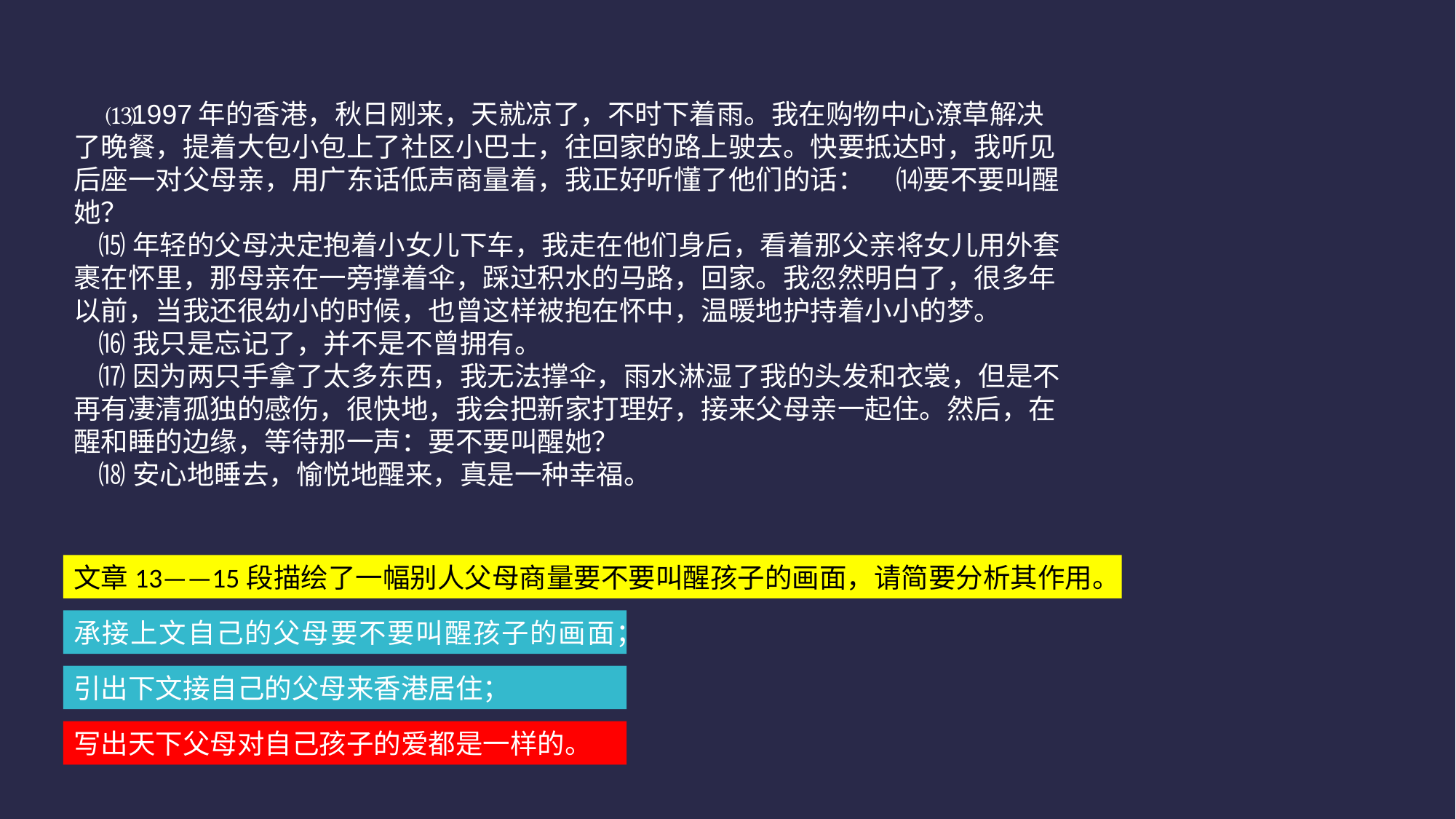

⒀1997年的香港，秋日刚来，天就凉了，不时下着雨。我在购物中心潦草解决了晚餐，提着大包小包上了社区小巴士，往回家的路上驶去。快要抵达时，我听见后座一对父母亲，用广东话低声商量着，我正好听懂了他们的话：     ⒁要不要叫醒她？
    ⒂年轻的父母决定抱着小女儿下车，我走在他们身后，看着那父亲将女儿用外套裹在怀里，那母亲在一旁撑着伞，踩过积水的马路，回家。我忽然明白了，很多年以前，当我还很幼小的时候，也曾这样被抱在怀中，温暖地护持着小小的梦。
    ⒃我只是忘记了，并不是不曾拥有。
    ⒄因为两只手拿了太多东西，我无法撑伞，雨水淋湿了我的头发和衣裳，但是不再有凄清孤独的感伤，很快地，我会把新家打理好，接来父母亲一起住。然后，在醒和睡的边缘，等待那一声：要不要叫醒她？
    ⒅安心地睡去，愉悦地醒来，真是一种幸福。
文章13——15段描绘了一幅别人父母商量要不要叫醒孩子的画面，请简要分析其作用。
承接上文自己的父母要不要叫醒孩子的画面；
引出下文接自己的父母来香港居住；
写出天下父母对自己孩子的爱都是一样的。